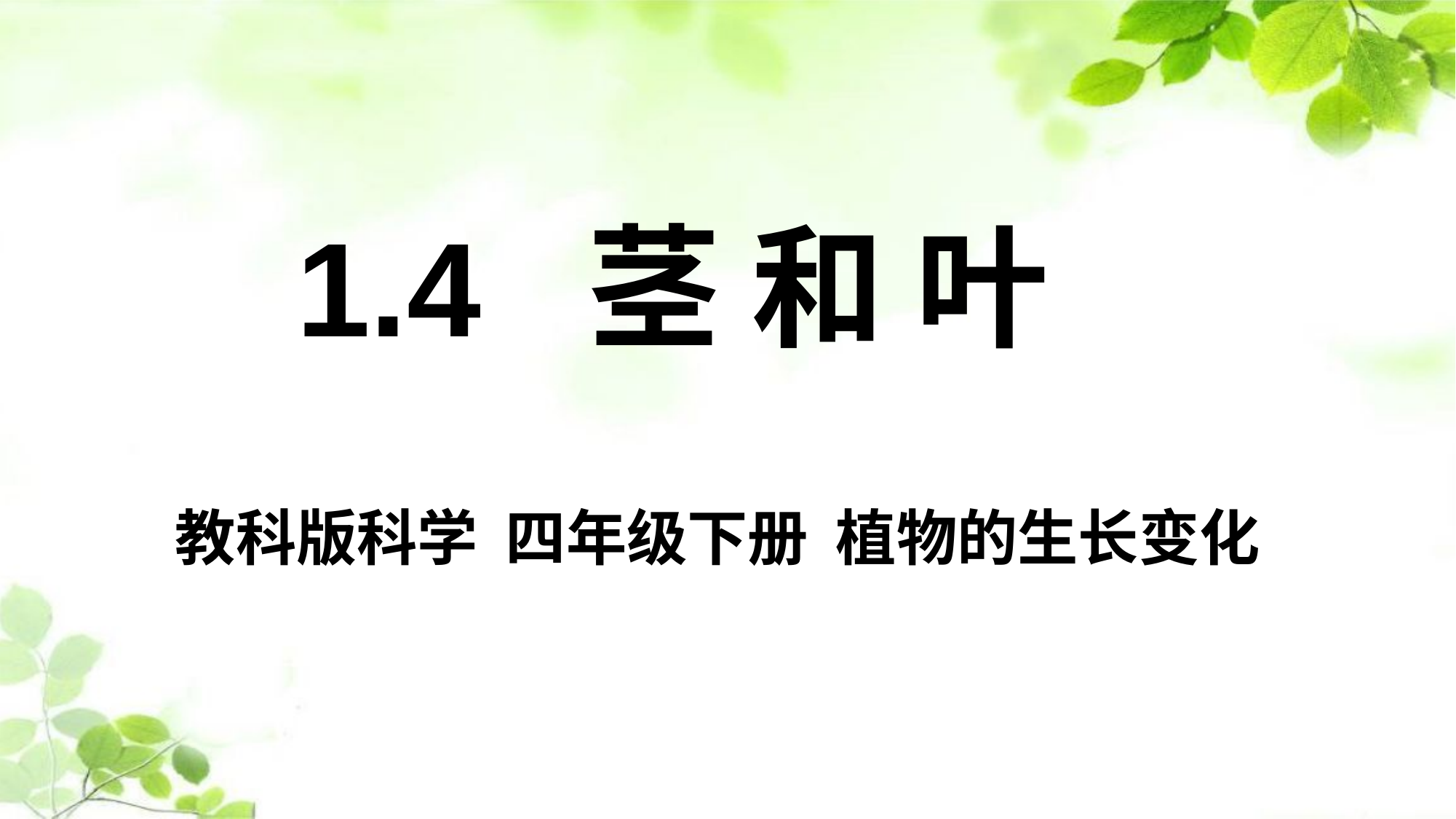

1.4  茎 和 叶
教科版科学  四年级下册  植物的生长变化